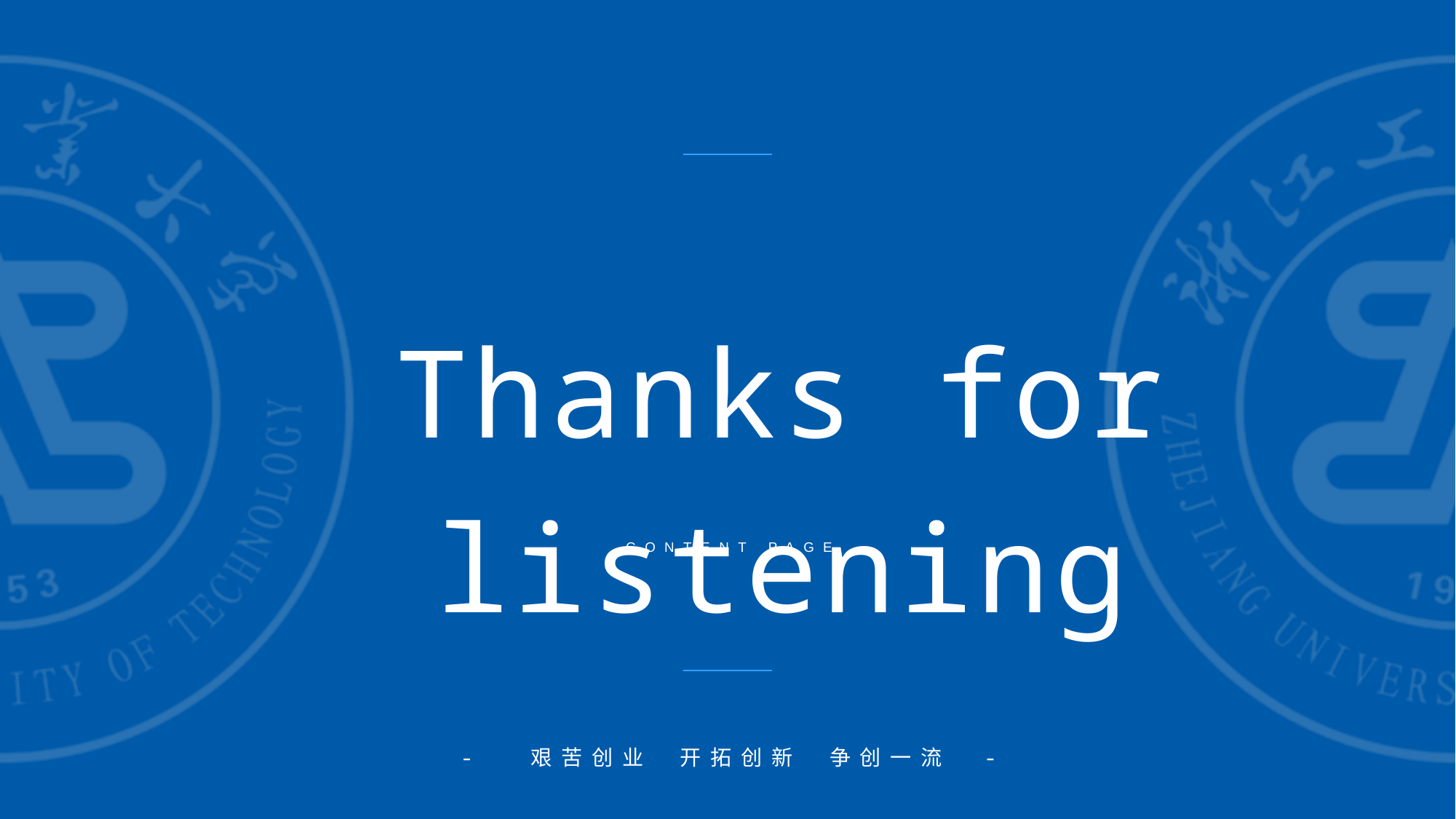

Thanks for listening
CONTENT PAGE
-  艰苦创业  开拓创新  争创一流  -